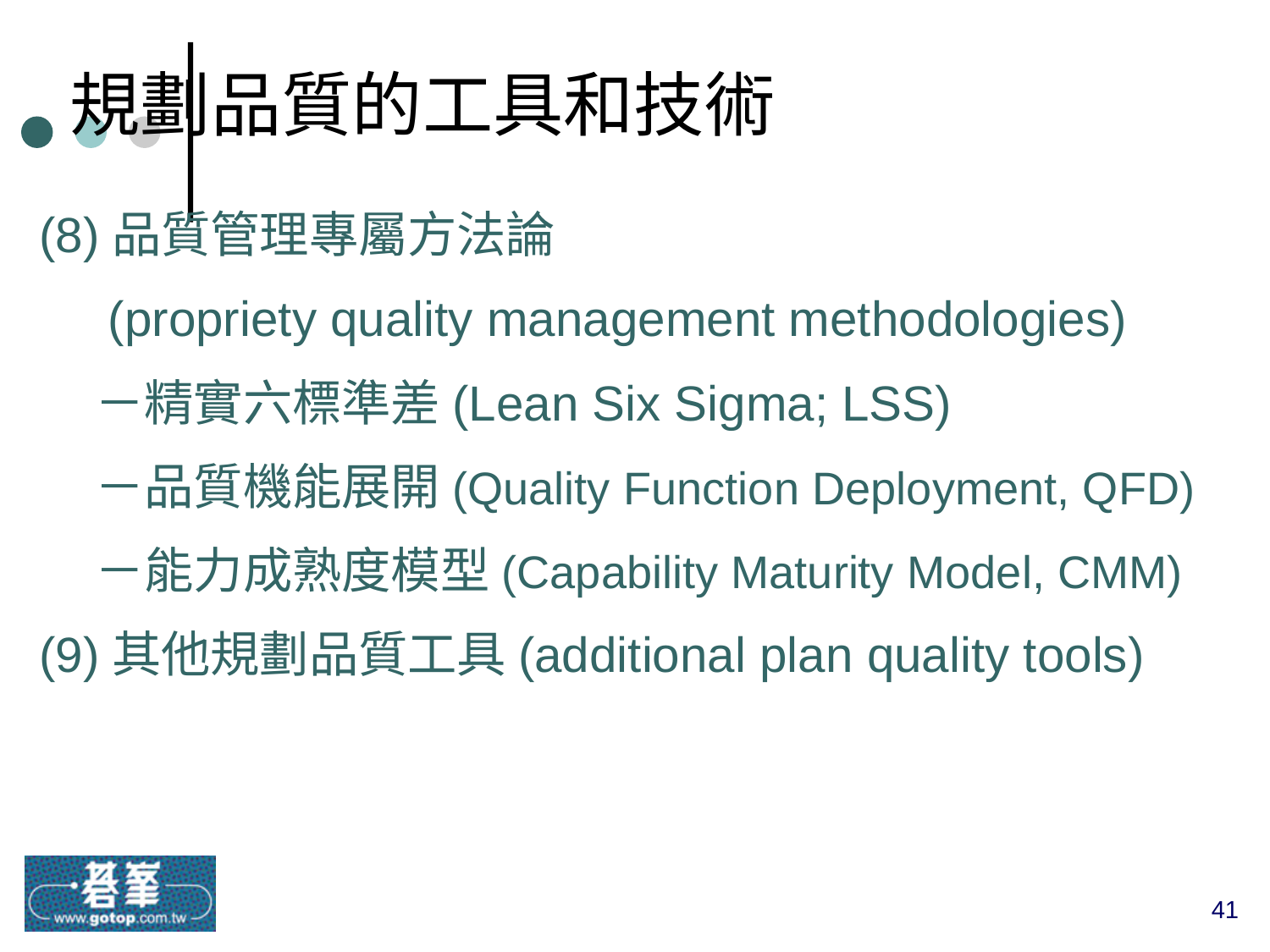

規劃品質的工具和技術
(8)品質管理專屬方法論
     (propriety quality management methodologies)
    －精實六標準差(Lean Six Sigma; LSS)
    －品質機能展開(Quality Function Deployment, QFD)
    －能力成熟度模型(Capability Maturity Model, CMM)
(9)其他規劃品質工具(additional plan quality tools)
41